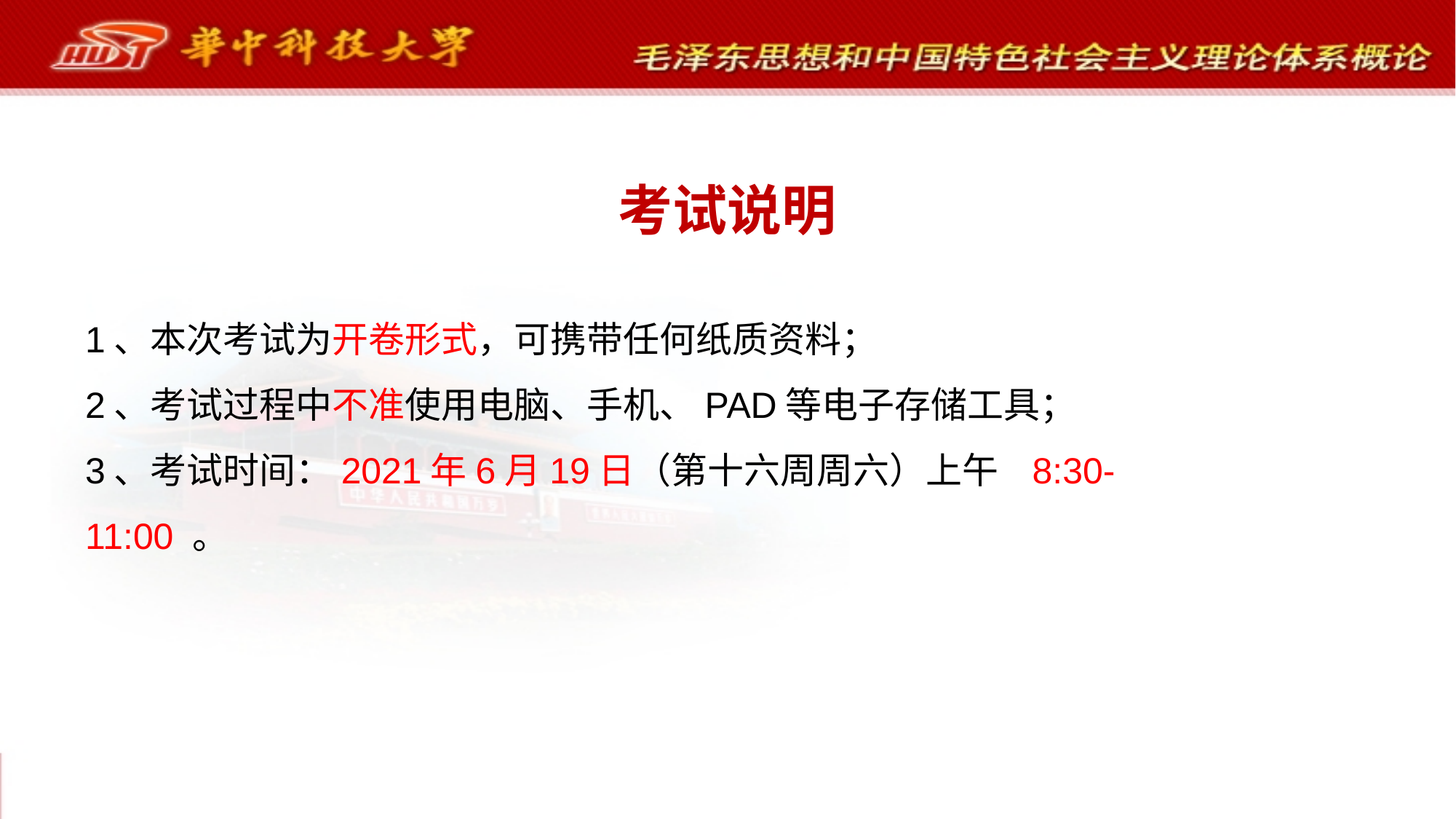

考试说明
1、本次考试为开卷形式，可携带任何纸质资料；
2、考试过程中不准使用电脑、手机、PAD等电子存储工具；
3、考试时间：2021年6月19日（第十六周周六）上午   8:30-11:00 。